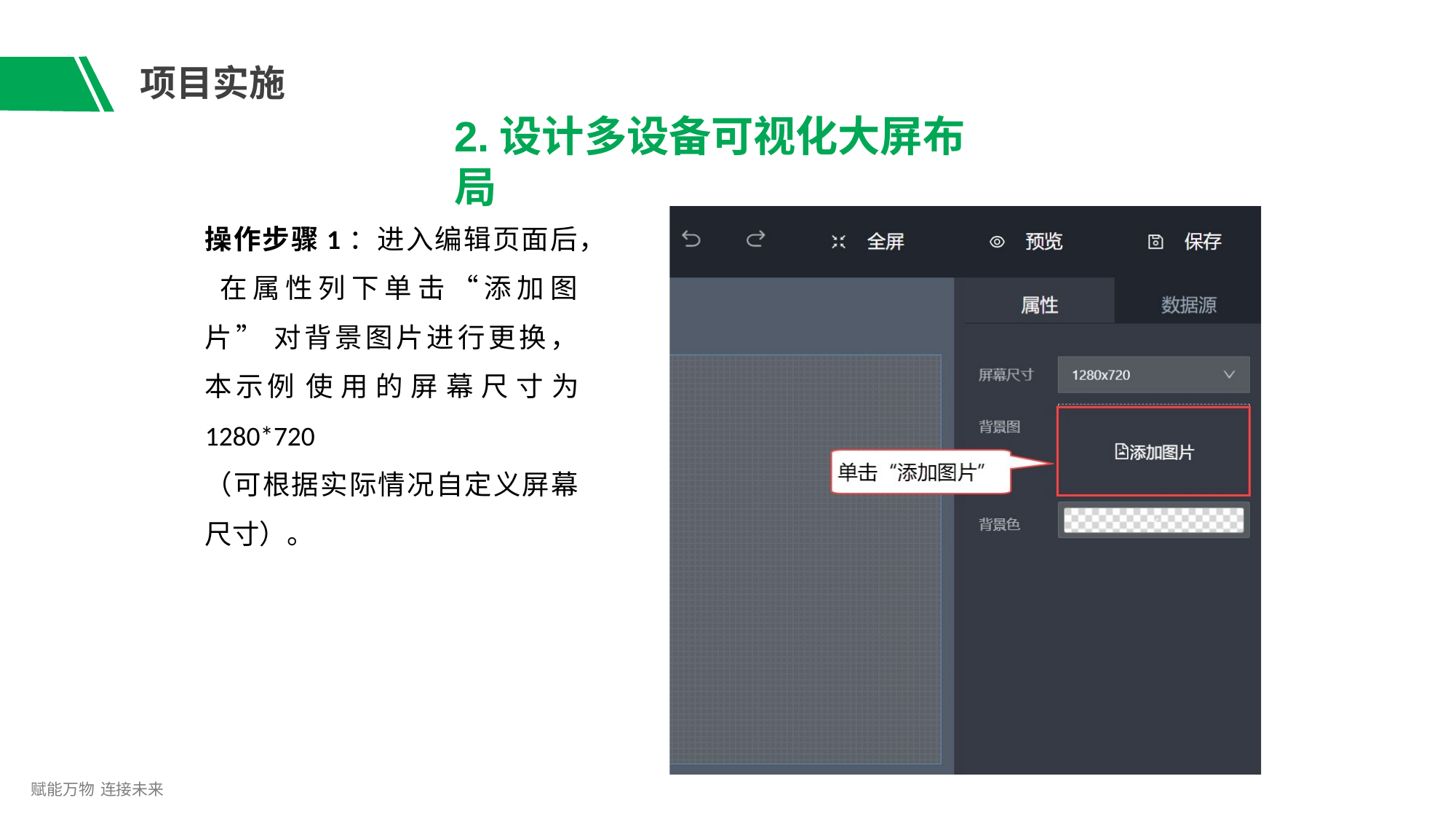

# 项目实施
2.设计多设备可视化大屏布局
操作步骤1：进入编辑页面后， 在属性列下单击“添加图片” 对背景图片进行更换，本示例 使用的屏幕尺寸为 1280*720
（可根据实际情况自定义屏幕 尺寸）。

赋能万物 连接未来